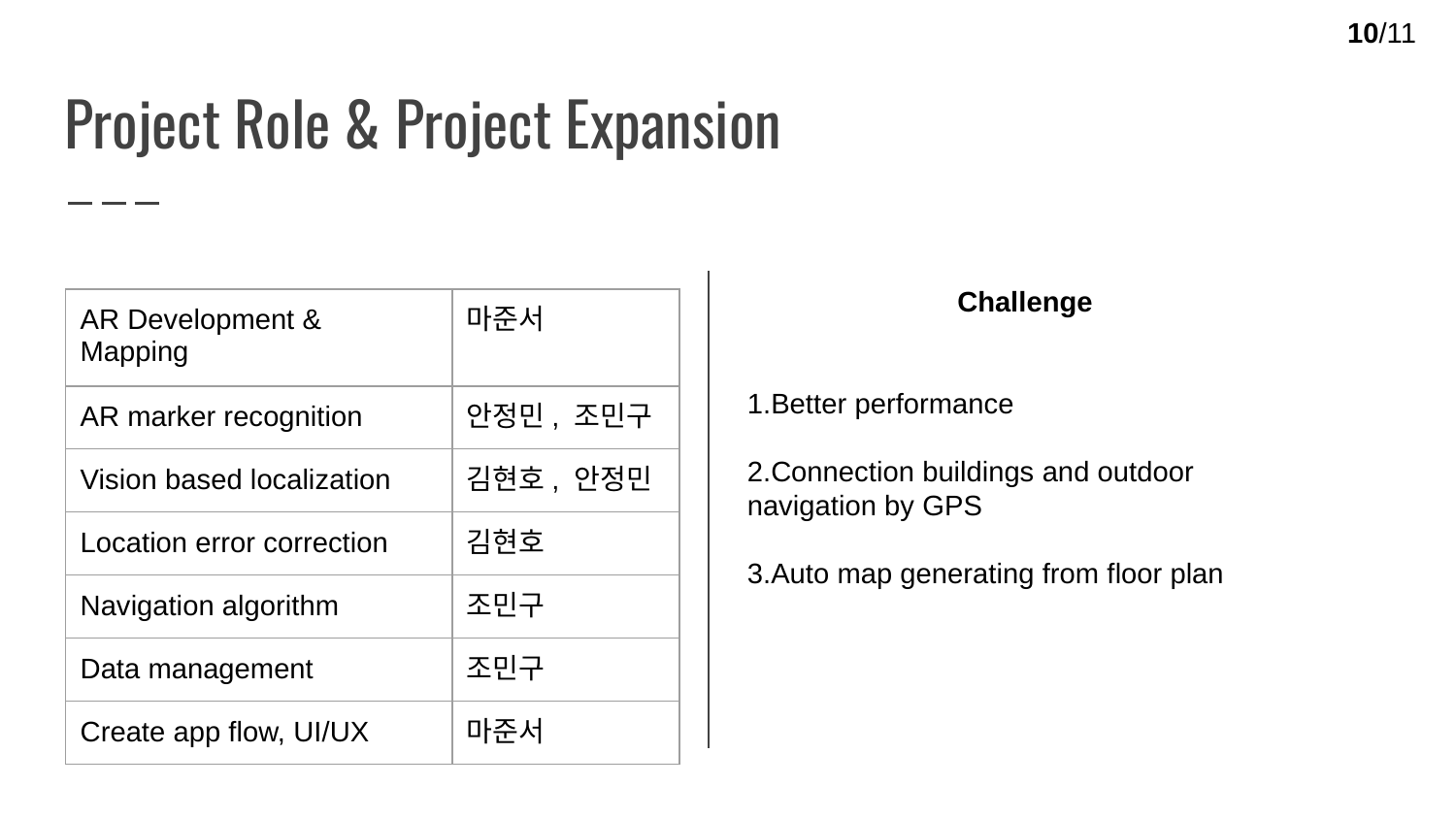

10/11
# Project Role & Project Expansion
Challenge

1.Better performance

2.Connection buildings and outdoor navigation by GPS

3.Auto map generating from floor plan

| AR Development & Mapping | 마준서 |
| --- | --- |
| AR marker recognition | 안정민, 조민구 |
| Vision based localization | 김현호, 안정민 |
| Location error correction | 김현호 |
| Navigation algorithm | 조민구 |
| Data management | 조민구 |
| Create app flow, UI/UX | 마준서 |